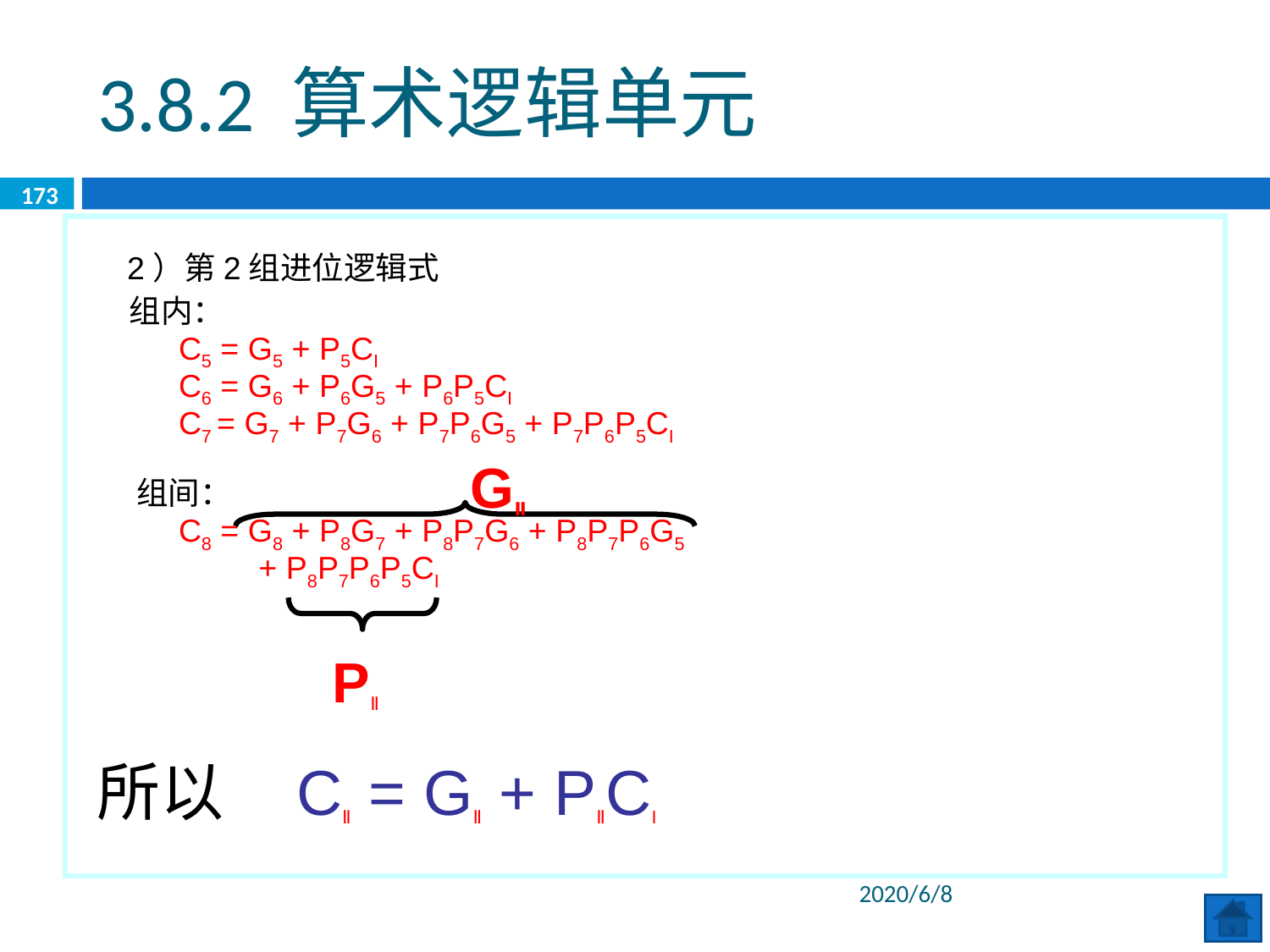

3.8.2 算术逻辑单元
173

 2）第2组进位逻辑式
  组内：
        C5 = G5 + P5CI
        C6 = G6 + P6G5 + P6P5CI
        C7 = G7 + P7G6 + P7P6G5 + P7P6P5CI

   组间：
        C8 = G8 + P8G7 + P8P7G6 + P8P7P6G5
                 + P8P7P6P5CI

GⅡ

PⅡ
所以    CⅡ = GⅡ + PⅡCI
2020/6/8